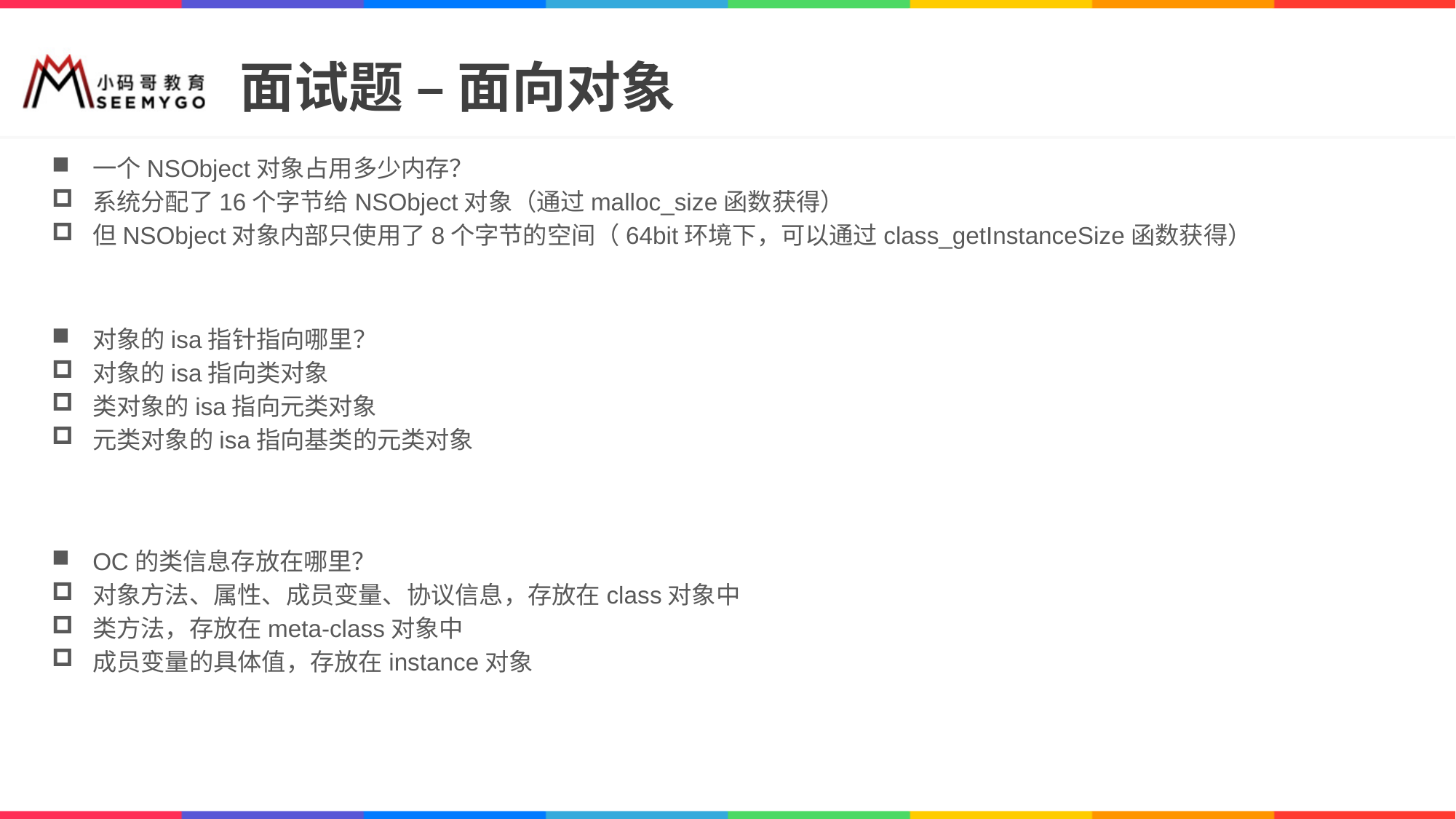

# 面试题 – 面向对象
一个NSObject对象占用多少内存？
系统分配了16个字节给NSObject对象（通过malloc_size函数获得）
但NSObject对象内部只使用了8个字节的空间（64bit环境下，可以通过class_getInstanceSize函数获得）
对象的isa指针指向哪里？
对象的isa指向类对象
类对象的isa指向元类对象
元类对象的isa指向基类的元类对象
OC的类信息存放在哪里？
对象方法、属性、成员变量、协议信息，存放在class对象中
类方法，存放在meta-class对象中
成员变量的具体值，存放在instance对象